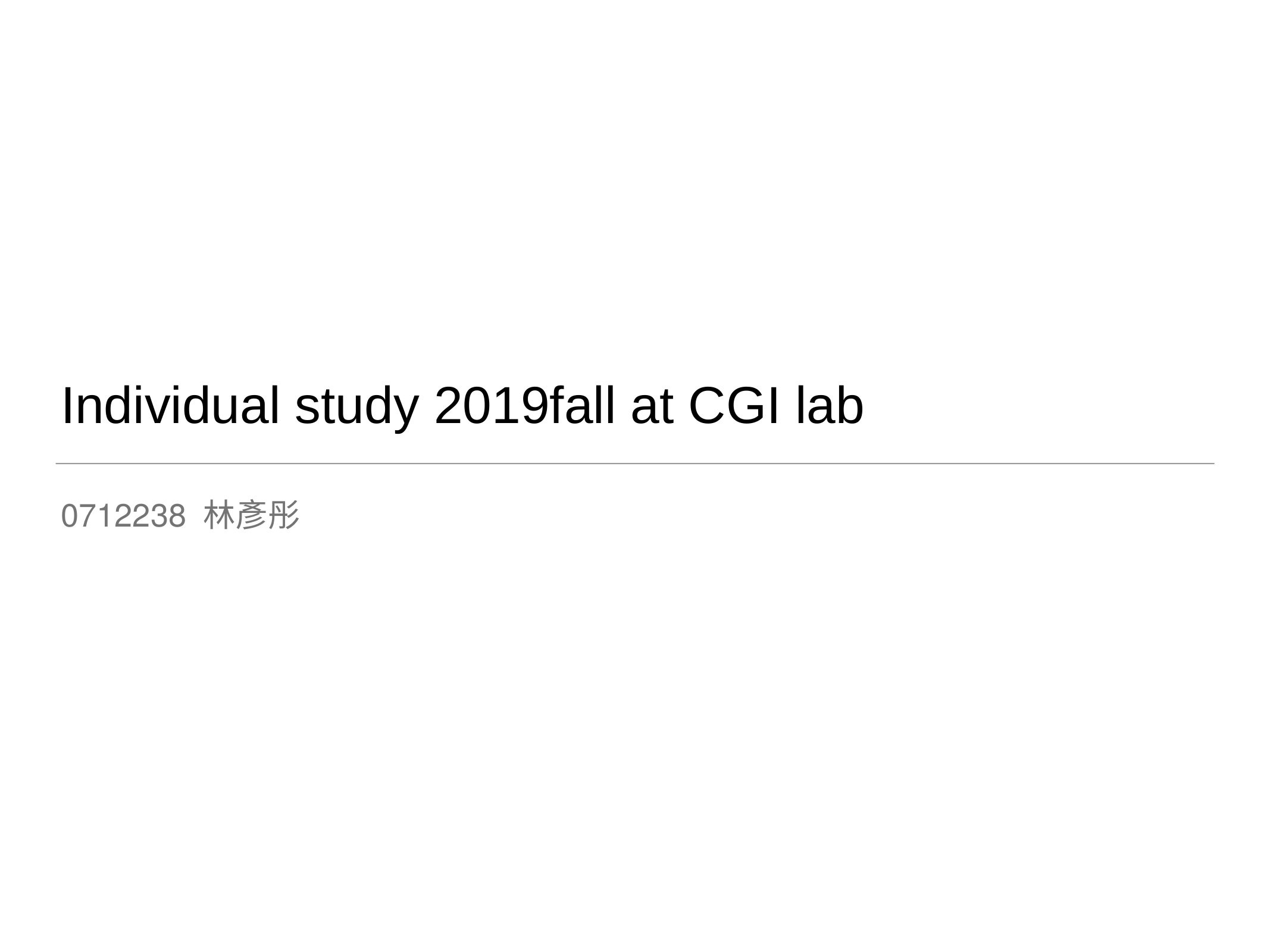

# Individual study 2019fall at CGI lab
0712238 林彥彤
1